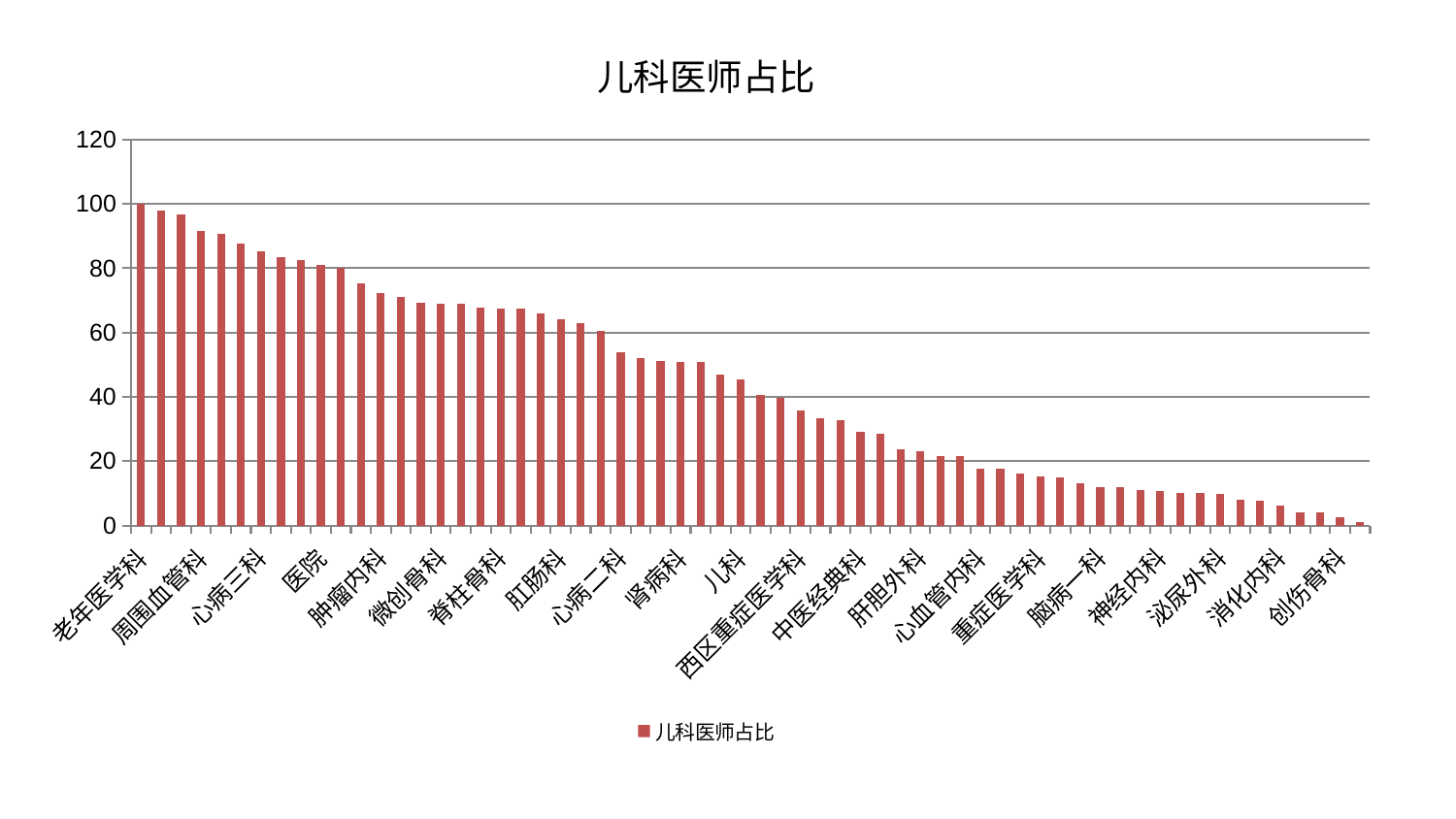

### Chart: 儿科医师占比

| Category | 儿科医师占比 |
|---|---|
| 老年医学科 | 100.0 |
| 显微骨科 | 97.94006816737324 |
| 针灸科 | 96.83914454877151 |
| 周围血管科 | 91.65845134042827 |
| 小儿推拿科 | 90.78765632363273 |
| 内分泌科 | 87.82943993468236 |
| 心病三科 | 85.32788053433602 |
| 脾胃病科 | 83.57455092588015 |
| 血液科 | 82.62460553817328 |
| 医院 | 81.15533551388457 |
| 脑病三科 | 79.98391605122741 |
| 关节骨科 | 75.4351513297834 |
| 肿瘤内科 | 72.3813221660835 |
| 运动损伤骨科 | 70.96547651885598 |
| 口腔科 | 69.35857137311055 |
| 微创骨科 | 68.8912568381377 |
| 推拿科 | 68.8245572182459 |
| 神经外科 | 67.63718508121053 |
| 脊柱骨科 | 67.46578729108896 |
| 心病一科 | 67.44496693482378 |
| 康复科 | 66.04876502891398 |
| 肛肠科 | 63.991747175633584 |
| 美容皮肤科 | 62.85850728990643 |
| 眼科 | 60.43797798950273 |
| 心病二科 | 53.78434476693259 |
| 妇科 | 51.97850456417217 |
| 妇二科 | 51.238795627458614 |
| 肾病科 | 50.799284068494835 |
| 脑病二科 | 50.792583308903225 |
| 普通外科 | 47.023451284774545 |
| 儿科 | 45.30613612242769 |
| 综合内科 | 40.43868867404932 |
| 脾胃科消化科合并 | 39.659809375739165 |
| 西区重症医学科 | 35.85565820612233 |
| 风湿病科 | 33.245810667203976 |
| 肾脏内科 | 32.71647564007569 |
| 中医经典科 | 29.23976775799495 |
| 东区重症医学科 | 28.58245307840035 |
| 身心医学科 | 23.666436817273162 |
| 肝胆外科 | 23.023958148172866 |
| 小儿骨科 | 21.504390803418882 |
| 男科 | 21.443806494767976 |
| 心血管内科 | 17.746414999659564 |
| 乳腺甲状腺外科 | 17.61066680269867 |
| 中医外治中心 | 16.127092606731132 |
| 重症医学科 | 15.270137871448288 |
| 治未病中心 | 15.025251588468635 |
| 胸外科 | 13.2244892180174 |
| 脑病一科 | 12.02618011553267 |
| 东区肾病科 | 12.004563583049777 |
| 皮肤科 | 10.910554939922301 |
| 神经内科 | 10.782766440209212 |
| 耳鼻喉科 | 10.231159172978854 |
| 心病四科 | 9.985080480883045 |
| 泌尿外科 | 9.740463467301197 |
| 肝病科 | 7.85500085895976 |
| 产科 | 7.778992705802912 |
| 消化内科 | 6.0488153773190945 |
| 呼吸内科 | 4.186085563267827 |
| 骨科 | 4.013744082503146 |
| 创伤骨科 | 2.63988288799919 |
| 妇科妇二科合并 | 0.935920925361633 |
24